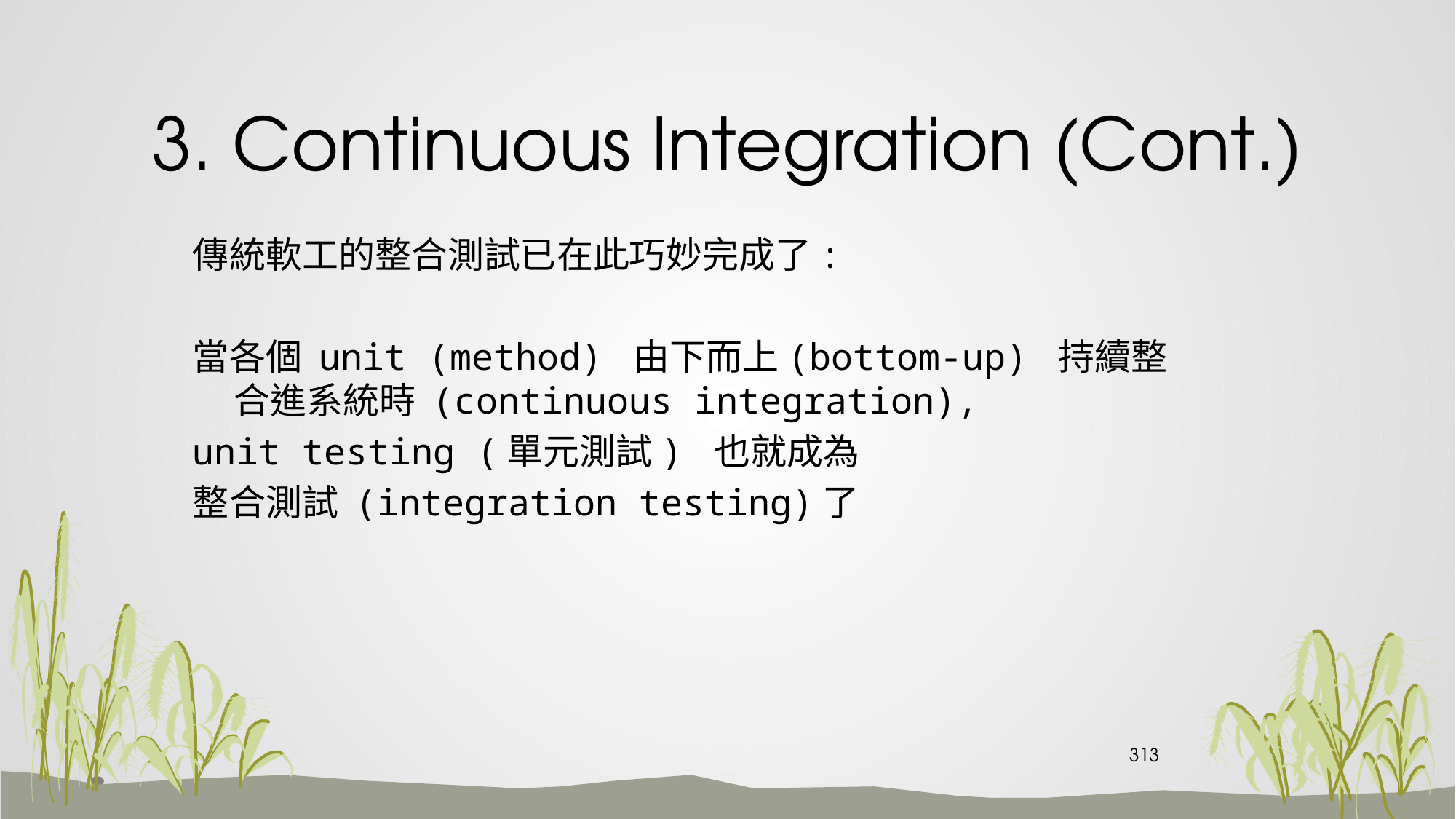

# 3. Continuous Integration (Cont.)
傳統軟工的整合測試已在此巧妙完成了:

當各個 unit (method) 由下而上(bottom-up) 持續整合進系統時 (continuous integration),
unit testing (單元測試) 也就成為
整合測試 (integration testing)了
313